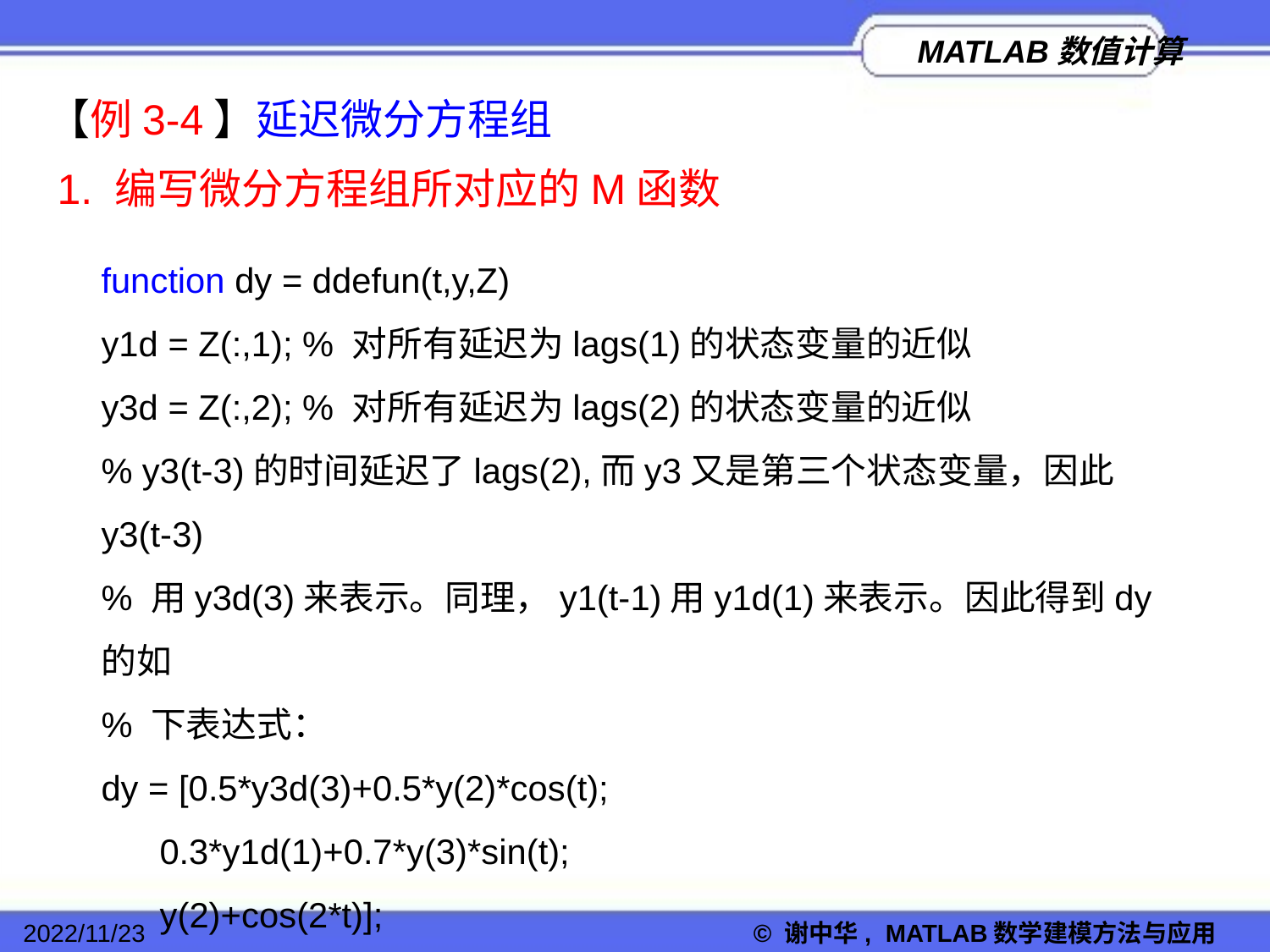

【例3-4】延迟微分方程组
1. 编写微分方程组所对应的M函数
function dy = ddefun(t,y,Z)
y1d = Z(:,1); % 对所有延迟为lags(1)的状态变量的近似
y3d = Z(:,2); % 对所有延迟为lags(2)的状态变量的近似
% y3(t-3)的时间延迟了lags(2),而y3又是第三个状态变量，因此y3(t-3)
% 用y3d(3)来表示。同理，y1(t-1)用y1d(1)来表示。因此得到dy的如
% 下表达式：
dy = [0.5*y3d(3)+0.5*y(2)*cos(t);
      0.3*y1d(1)+0.7*y(3)*sin(t);
      y(2)+cos(2*t)];
end
2022/11/23
© 谢中华,  MATLAB数学建模方法与应用